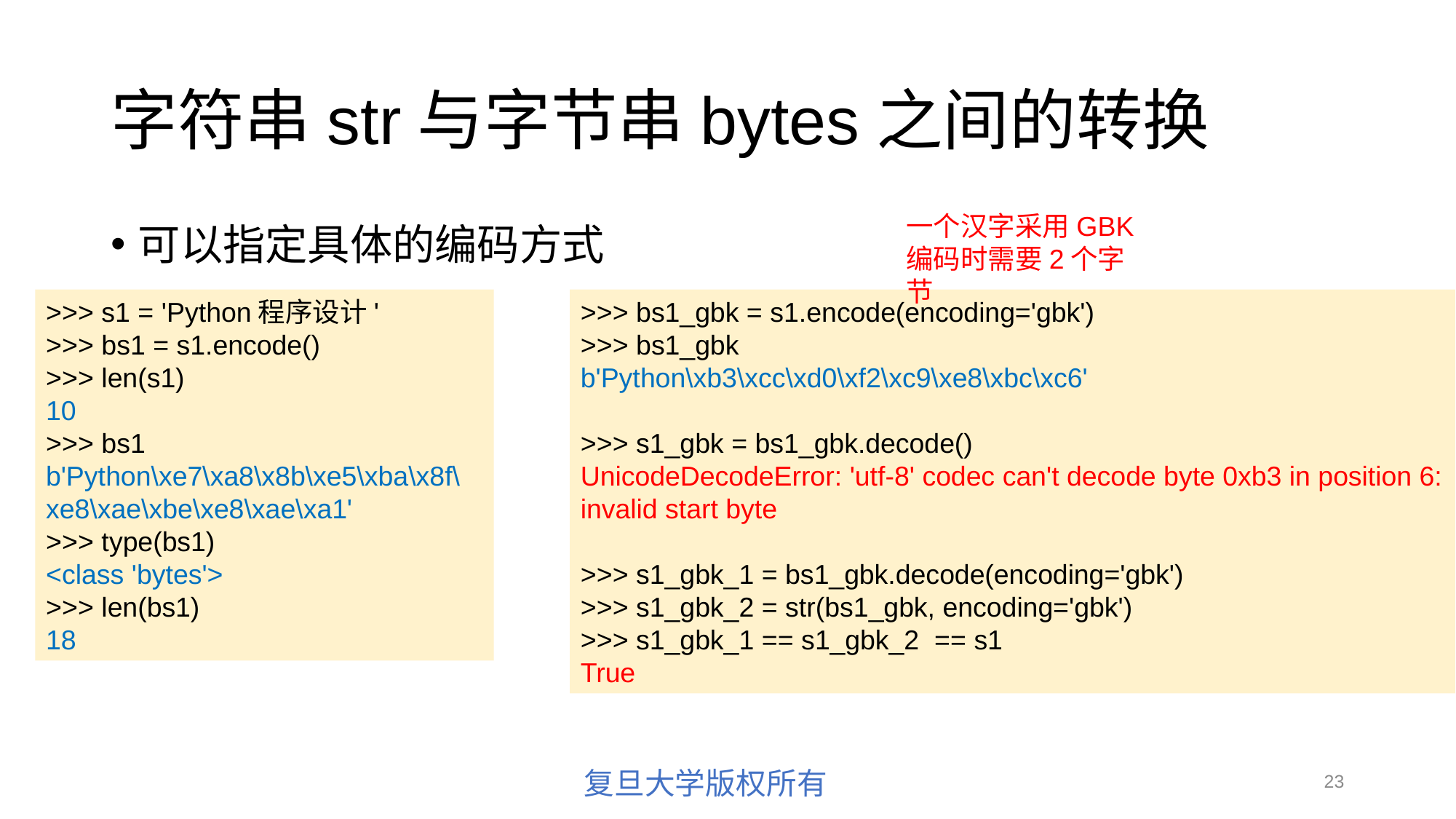

# 字符串str与字节串bytes之间的转换
一个汉字采用GBK编码时需要2个字节
可以指定具体的编码方式
>>> s1 = 'Python程序设计'
>>> bs1 = s1.encode()
>>> len(s1)
10
>>> bs1
b'Python\xe7\xa8\x8b\xe5\xba\x8f\xe8\xae\xbe\xe8\xae\xa1'
>>> type(bs1)
<class 'bytes'>
>>> len(bs1)
18
>>> bs1_gbk = s1.encode(encoding='gbk')
>>> bs1_gbk
b'Python\xb3\xcc\xd0\xf2\xc9\xe8\xbc\xc6'

>>> s1_gbk = bs1_gbk.decode()
UnicodeDecodeError: 'utf-8' codec can't decode byte 0xb3 in position 6: invalid start byte

>>> s1_gbk_1 = bs1_gbk.decode(encoding='gbk')
>>> s1_gbk_2 = str(bs1_gbk, encoding='gbk')
>>> s1_gbk_1 == s1_gbk_2  == s1
True
23